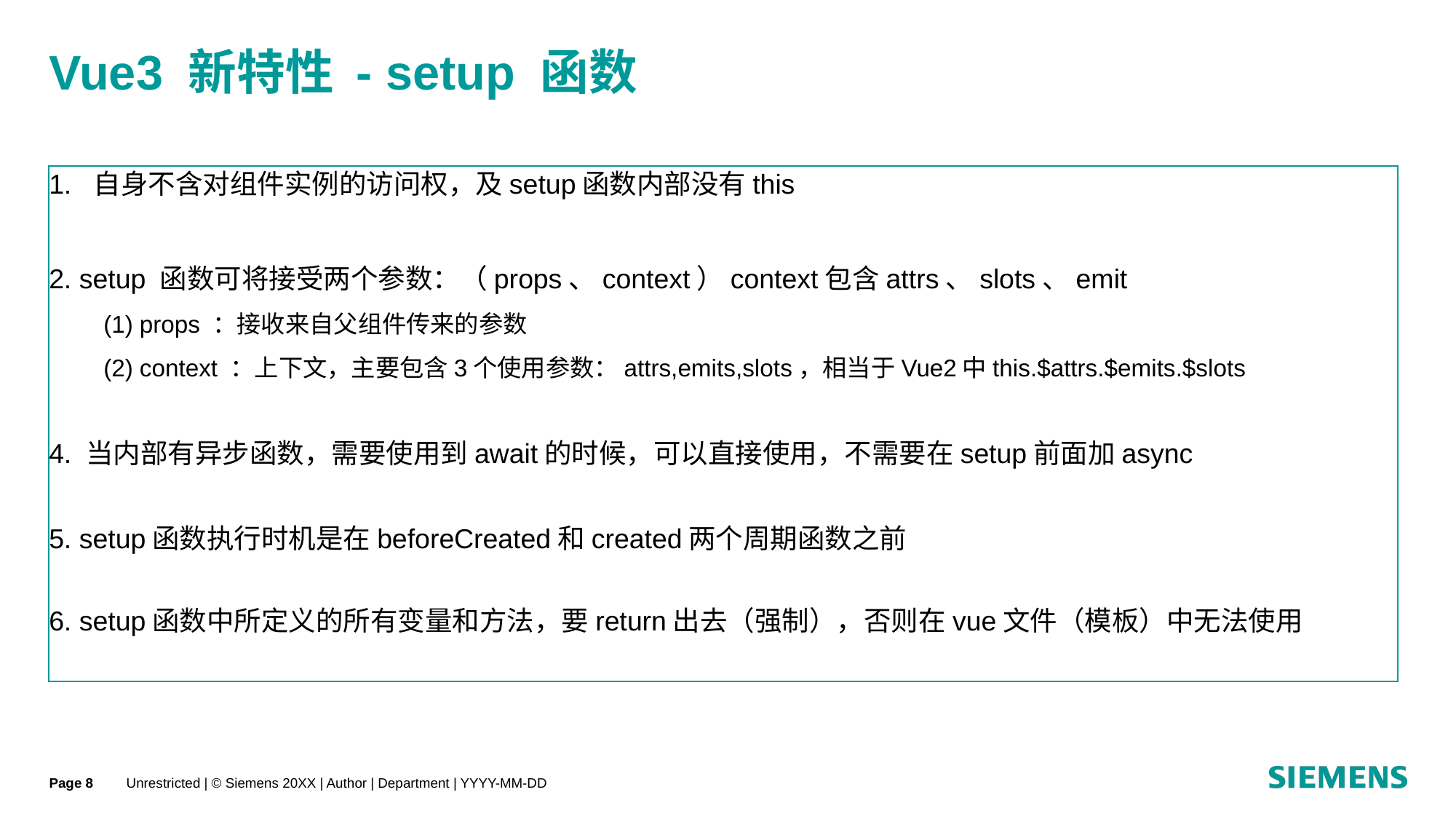

# Vue3 新特性 - setup 函数

1.  自身不含对组件实例的访问权，及setup函数内部没有this
2. setup 函数可将接受两个参数：（props、context）context包含attrs、slots、emit
(1) props ：接收来自父组件传来的参数
(2) context ：上下文，主要包含3个使用参数：attrs,emits,slots，相当于Vue2中this.$attrs.$emits.$slots
4. 当内部有异步函数，需要使用到await的时候，可以直接使用，不需要在setup前面加async
5. setup函数执行时机是在beforeCreated和created两个周期函数之前
6. setup函数中所定义的所有变量和方法，要return出去（强制），否则在vue文件（模板）中无法使用
Page 8
Unrestricted | © Siemens 20XX | Author | Department | YYYY-MM-DD